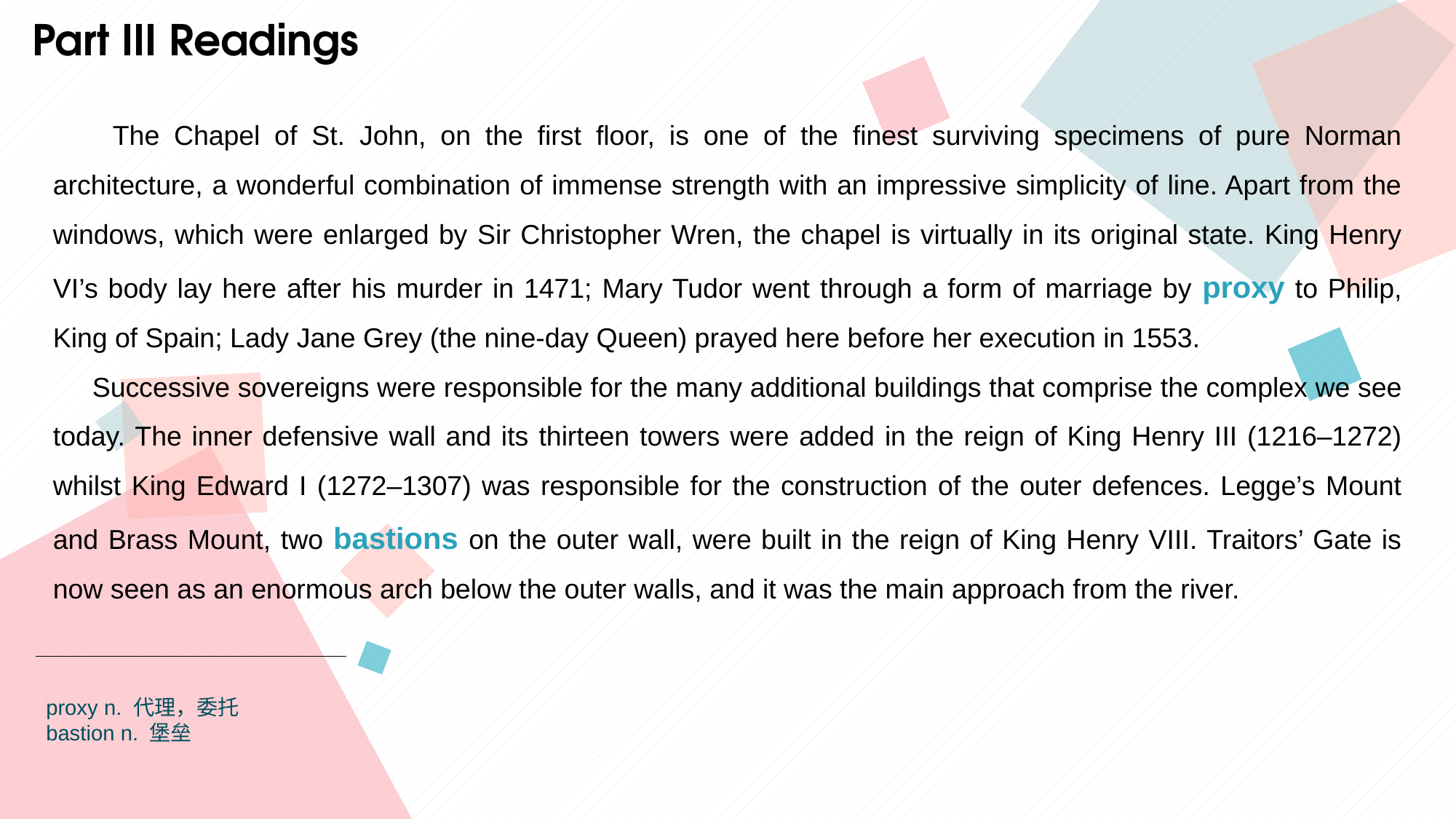

Part III Readings
    The Chapel of St. John, on the first floor, is one of the finest surviving specimens of pure Norman architecture, a wonderful combination of immense strength with an impressive simplicity of line. Apart from the windows, which were enlarged by Sir Christopher Wren, the chapel is virtually in its original state. King Henry VI’s body lay here after his murder in 1471; Mary Tudor went through a form of marriage by proxy to Philip, King of Spain; Lady Jane Grey (the nine-day Queen) prayed here before her execution in 1553.
     Successive sovereigns were responsible for the many additional buildings that comprise the complex we see today. The inner defensive wall and its thirteen towers were added in the reign of King Henry III (1216–1272) whilst King Edward I (1272–1307) was responsible for the construction of the outer defences. Legge’s Mount and Brass Mount, two bastions on the outer wall, were built in the reign of King Henry VIII. Traitors’ Gate is now seen as an enormous arch below the outer walls, and it was the main approach from the river.
proxy n. 代理，委托
bastion n. 堡垒